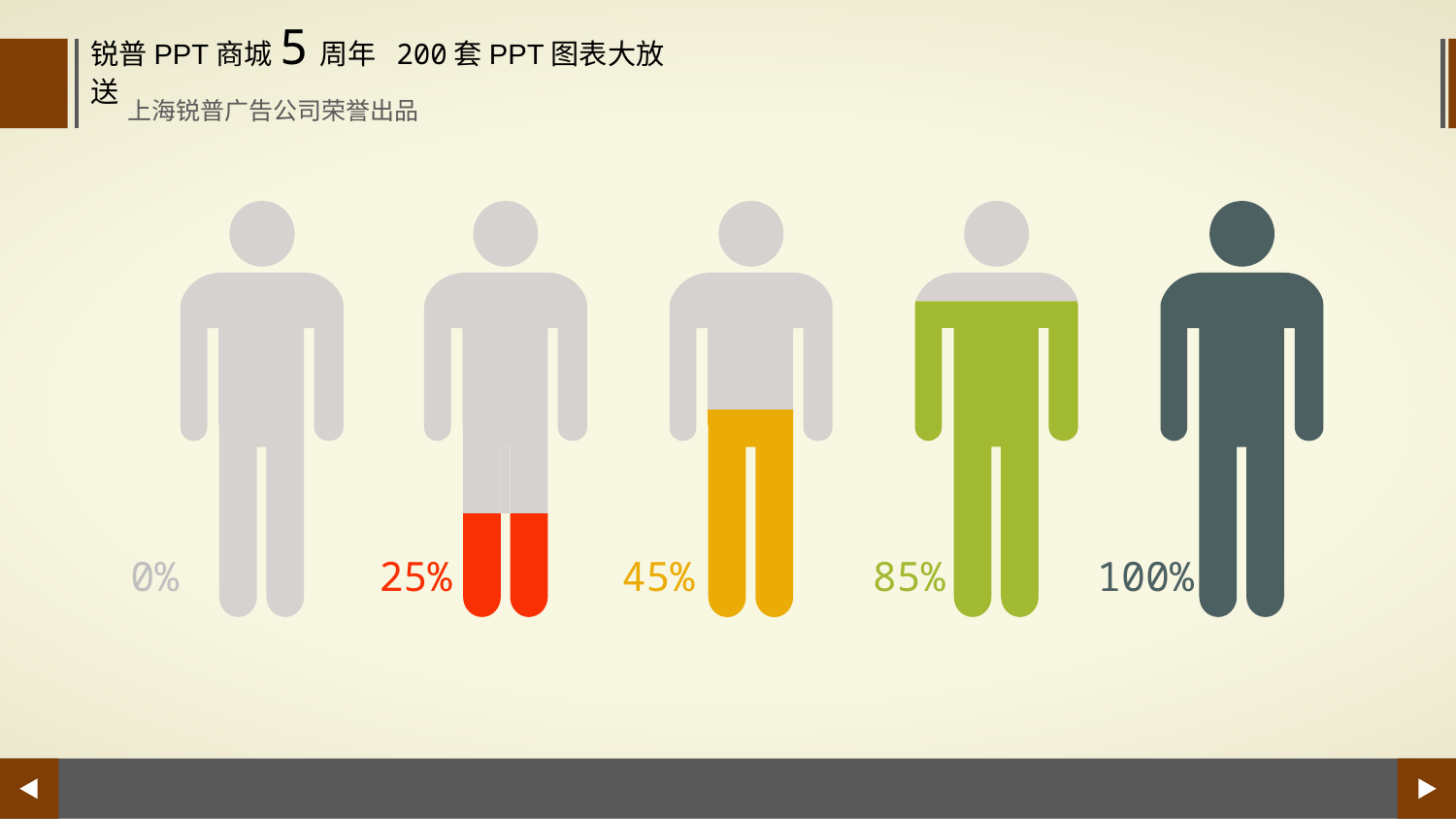

锐普PPT商城5周年  200套PPT图表大放送

上海锐普广告公司荣誉出品

0%
25%
45%
85%
100%